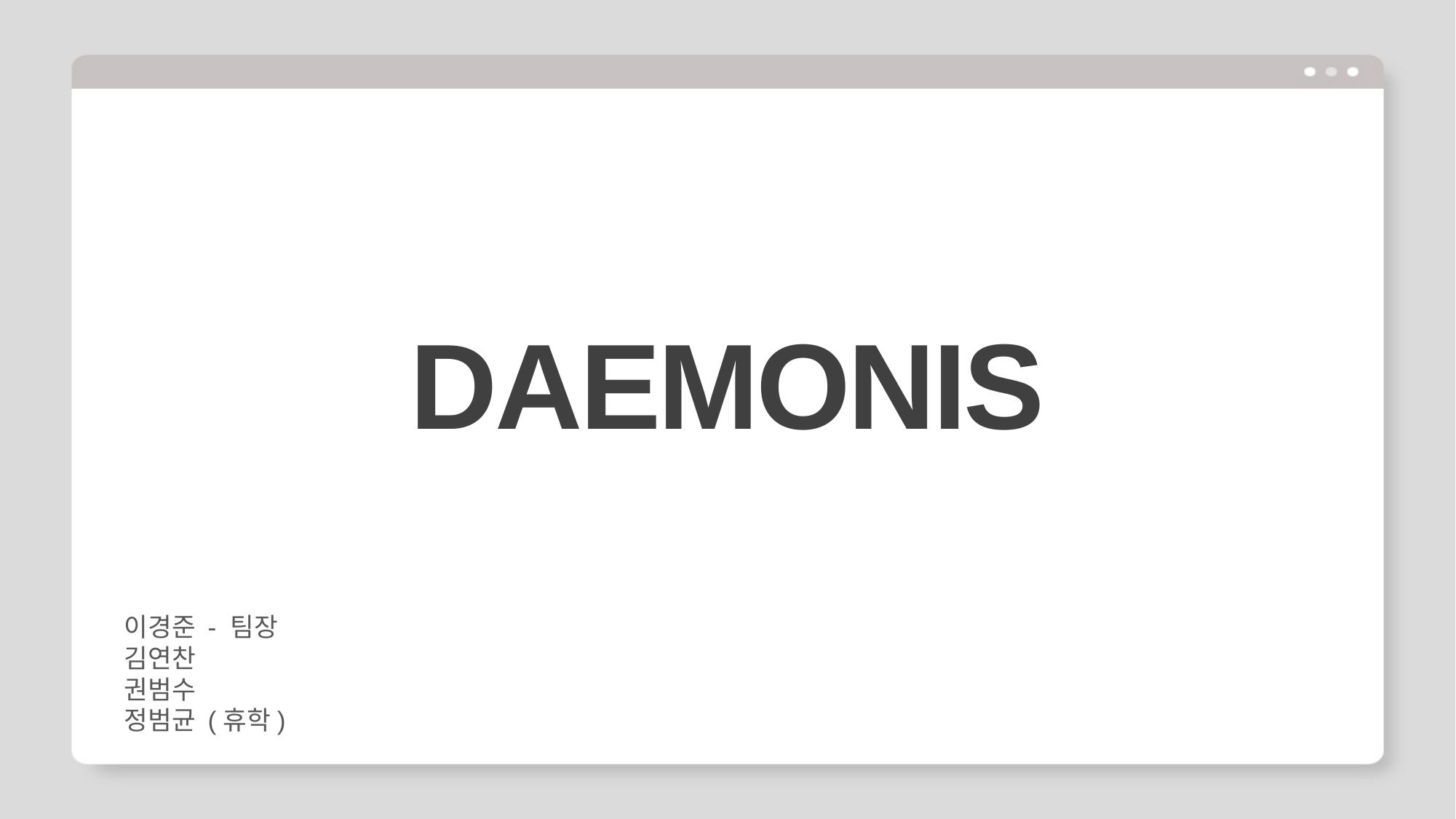

DAEMONIS
이경준 - 팀장
김연찬
권범수
정범균 (휴학)